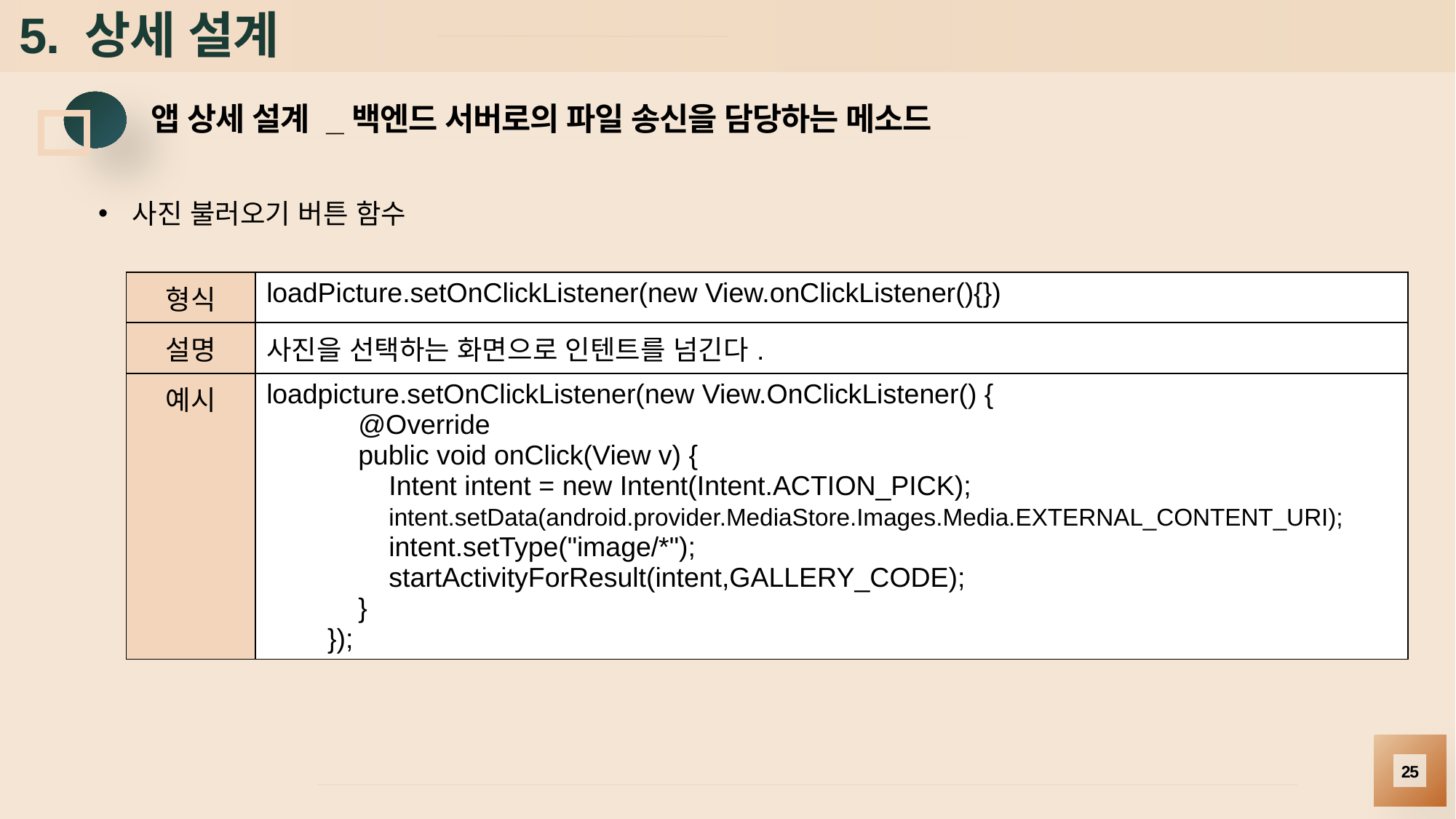

# 5. 상세 설계

앱 상세 설계 _백엔드 서버로의 파일 송신을 담당하는 메소드

사진 불러오기 버튼 함수
| 형식 | loadPicture.setOnClickListener(new View.onClickListener(){}) |
| --- | --- |
| 설명 | 사진을 선택하는 화면으로 인텐트를 넘긴다. |
| 예시 | loadpicture.setOnClickListener(new View.OnClickListener() { @Override public void onClick(View v) { Intent intent = new Intent(Intent.ACTION\_PICK); intent.setData(android.provider.MediaStore.Images.Media.EXTERNAL\_CONTENT\_URI); intent.setType("image/\*"); startActivityForResult(intent,GALLERY\_CODE); } }); |
25